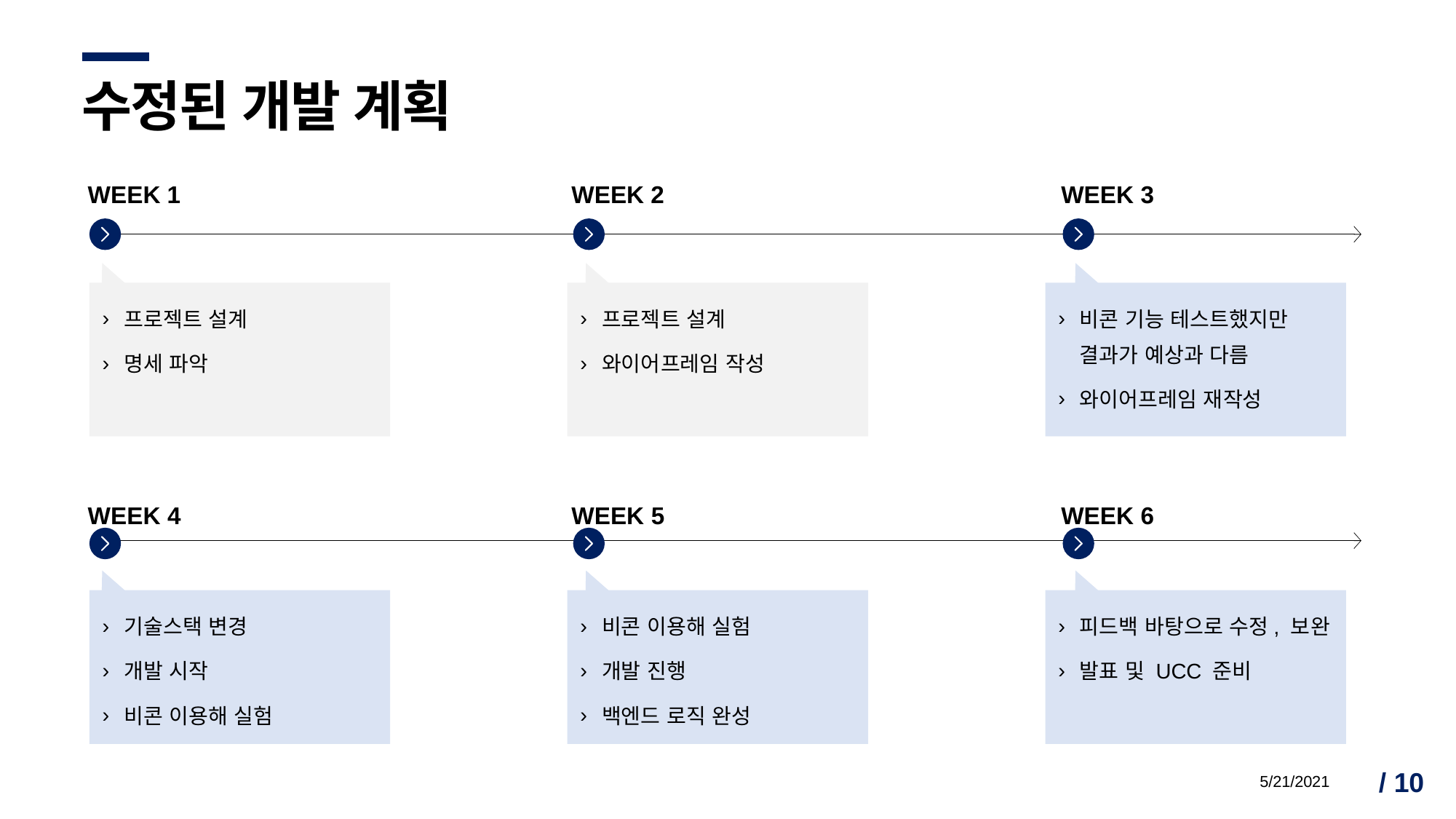

# 수정된 개발 계획
WEEK 1
WEEK 2
WEEK 3

프로젝트 설계
명세 파악
프로젝트 설계
와이어프레임 작성
비콘 기능 테스트했지만 결과가 예상과 다름
와이어프레임 재작성
WEEK 4
WEEK 5
WEEK 6

기술스택 변경
개발 시작
비콘 이용해 실험

비콘 이용해 실험
개발 진행
백엔드 로직 완성
피드백 바탕으로 수정, 보완
발표 및 UCC 준비

5/21/2021
/ 10